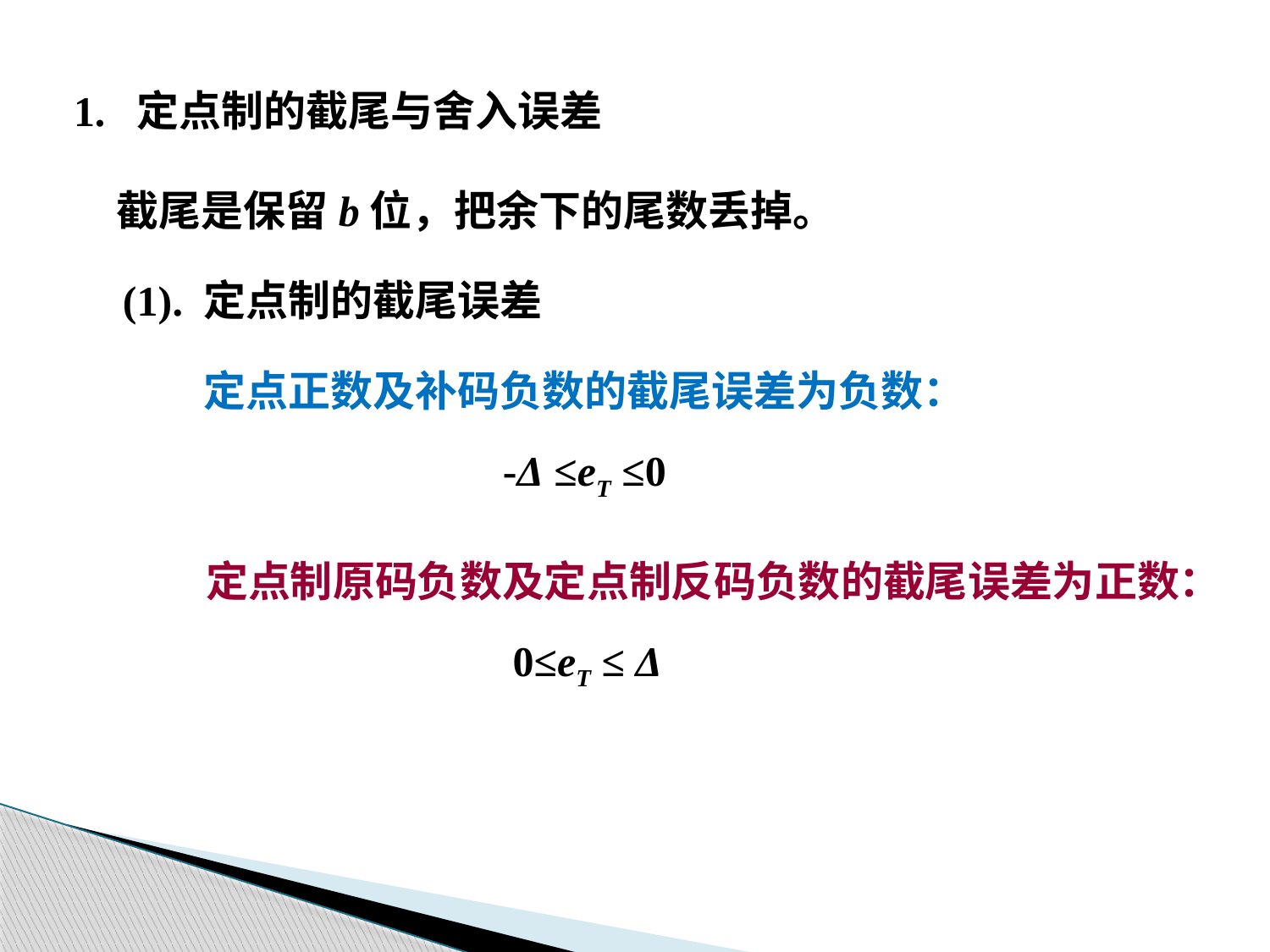

1.  定点制的截尾与舍入误差
截尾是保留b位，把余下的尾数丢掉。
(1). 定点制的截尾误差
定点正数及补码负数的截尾误差为负数：
-Δ ≤eT ≤0
定点制原码负数及定点制反码负数的截尾误差为正数：
                             0≤eT ≤ Δ